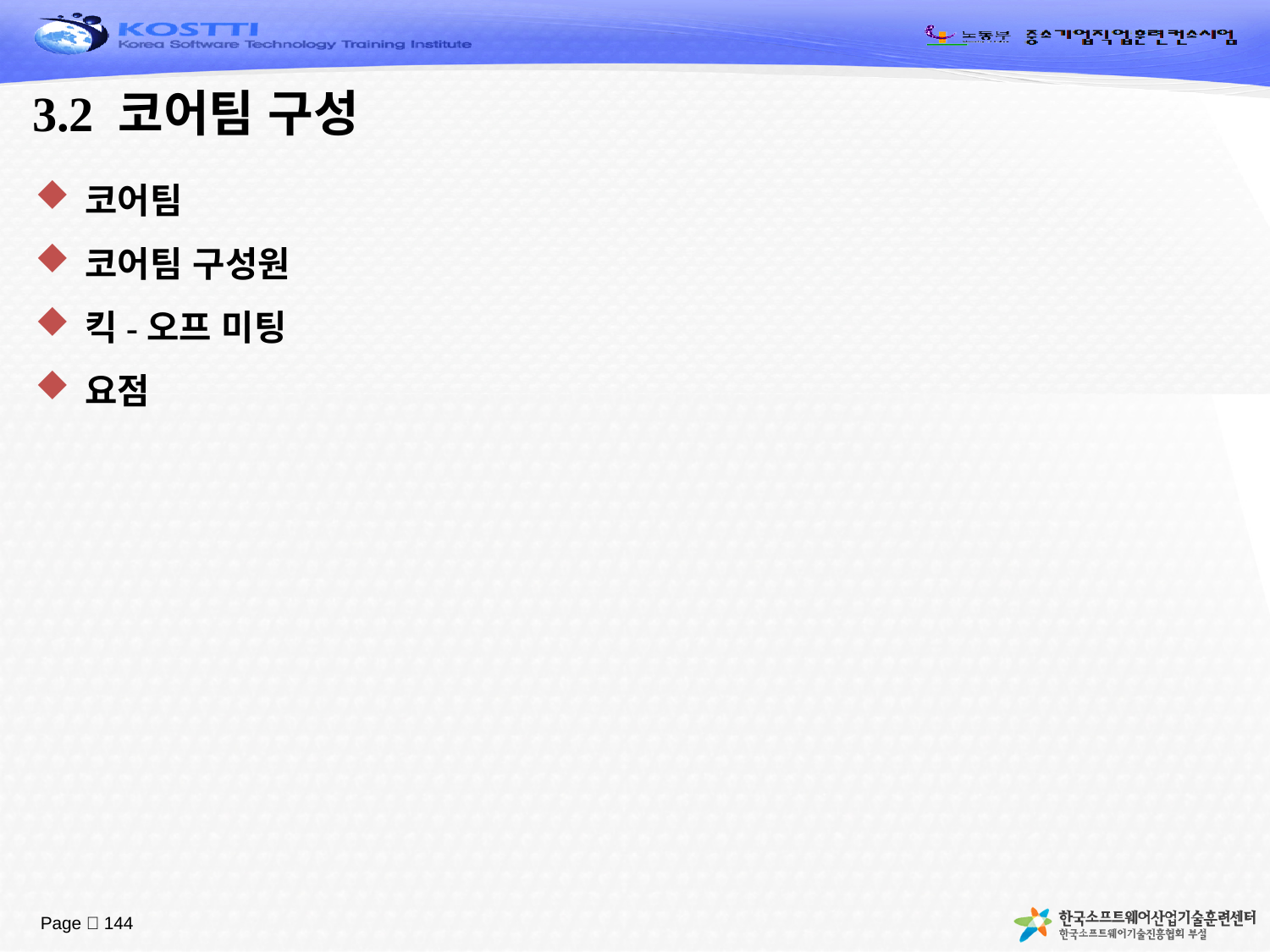

# 3.2 코어팀 구성
코어팀
코어팀 구성원
킥-오프 미팅
요점